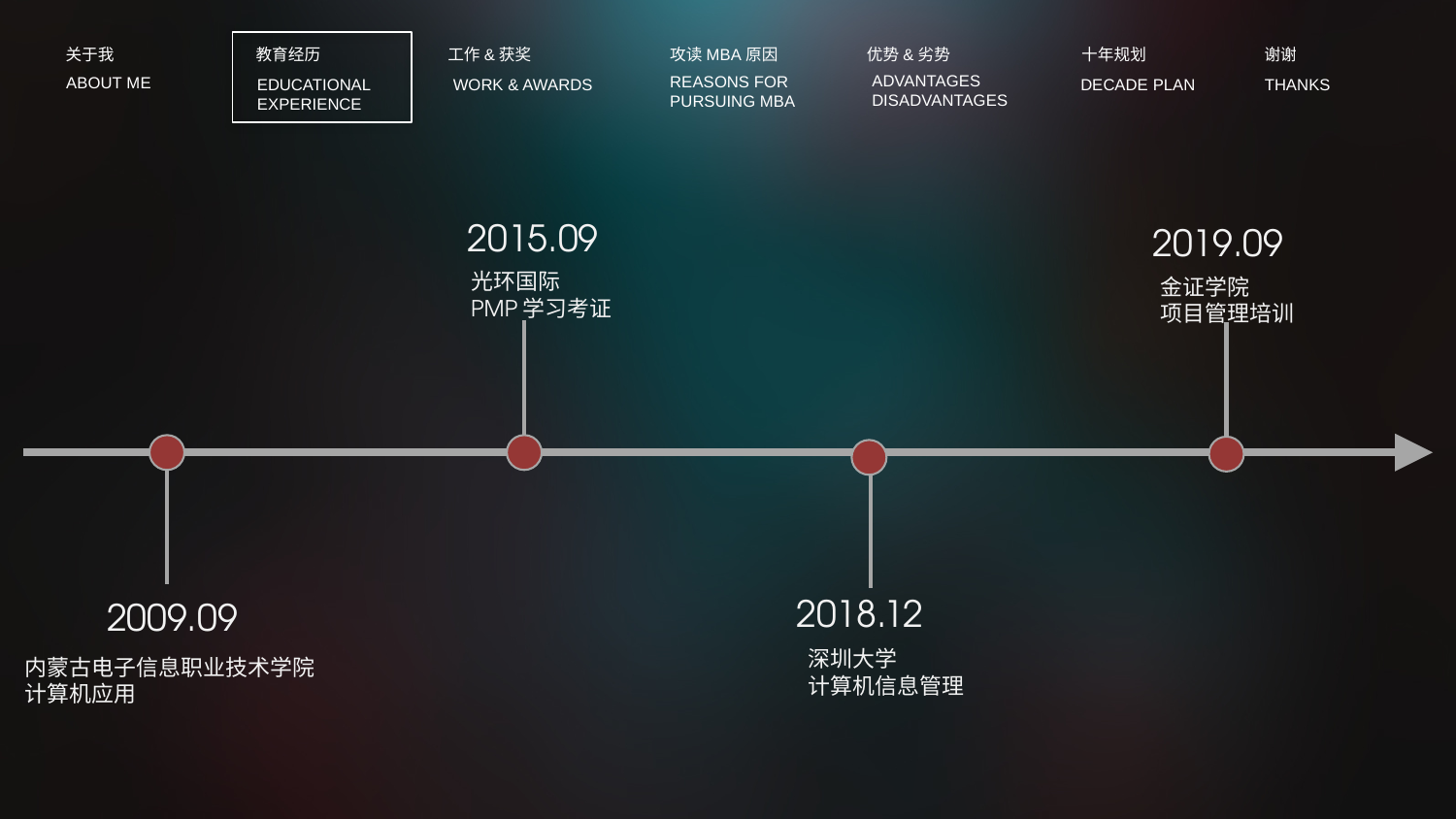

关于我
ABOUT ME
教育经历
EDUCATIONAL
EXPERIENCE
工作&获奖
WORK & AWARDS
攻读MBA原因
REASONS FOR
PURSUING MBA
优势&劣势
ADVANTAGES
DISADVANTAGES
十年规划
DECADE PLAN
谢谢
THANKS
2015.09
2019.09
光环国际
PMP学习考证
金证学院
项目管理培训

2018.12
2009.09
深圳大学
计算机信息管理
内蒙古电子信息职业技术学院
计算机应用